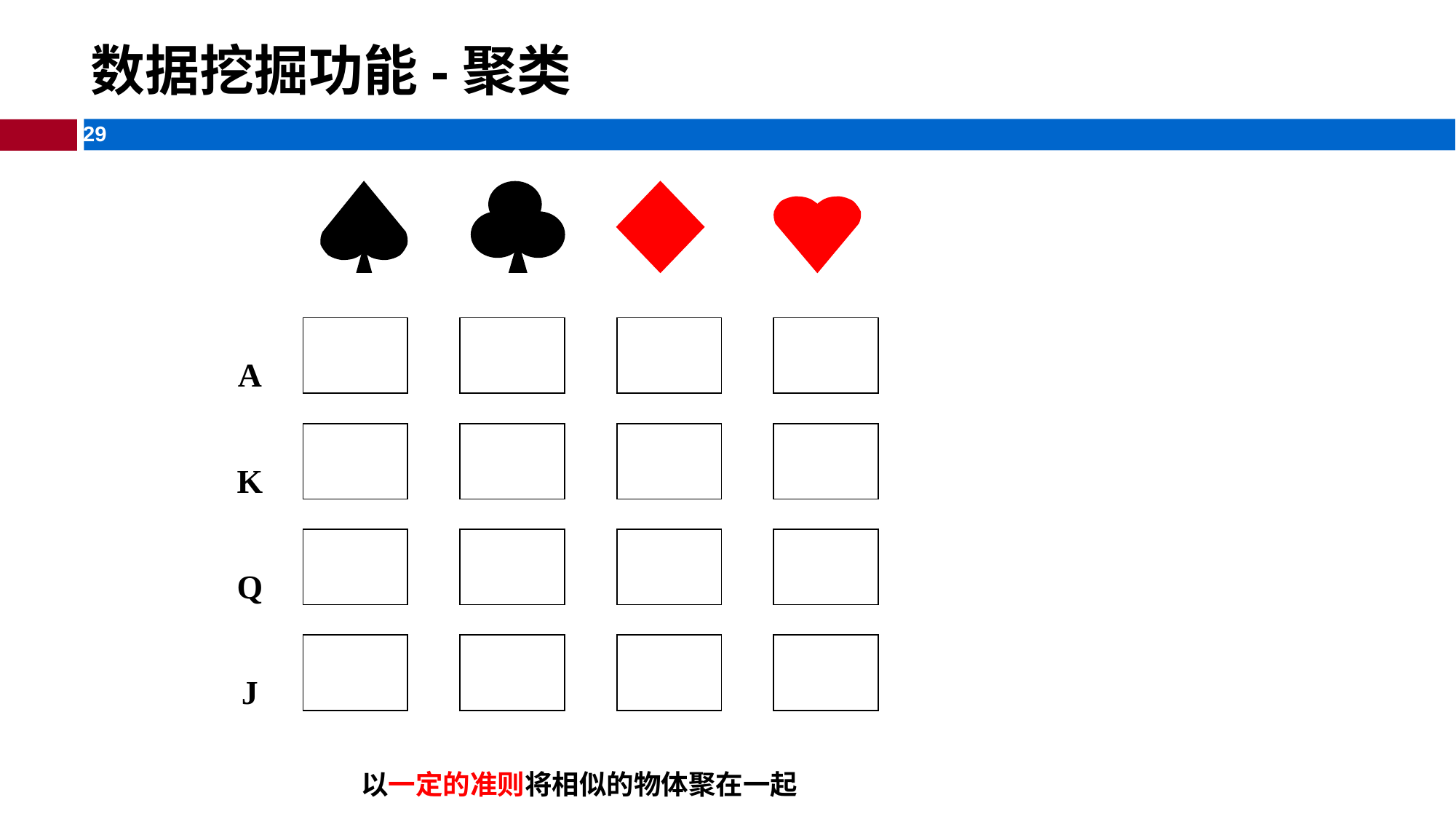

# 数据挖掘功能-聚类

A

K

Q

J

以一定的准则将相似的物体聚在一起